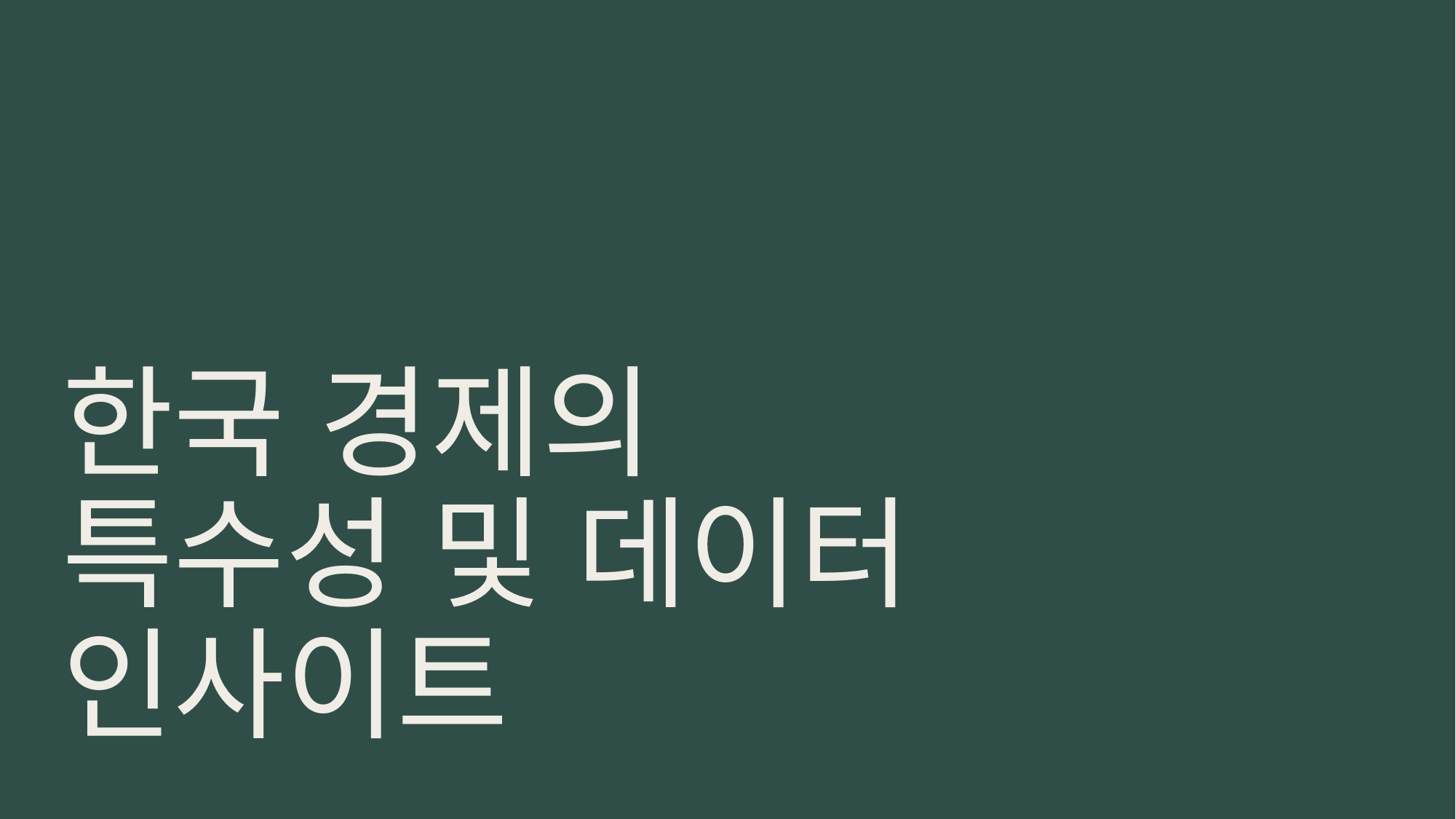

# 한국 경제의 특수성 및 데이터 인사이트